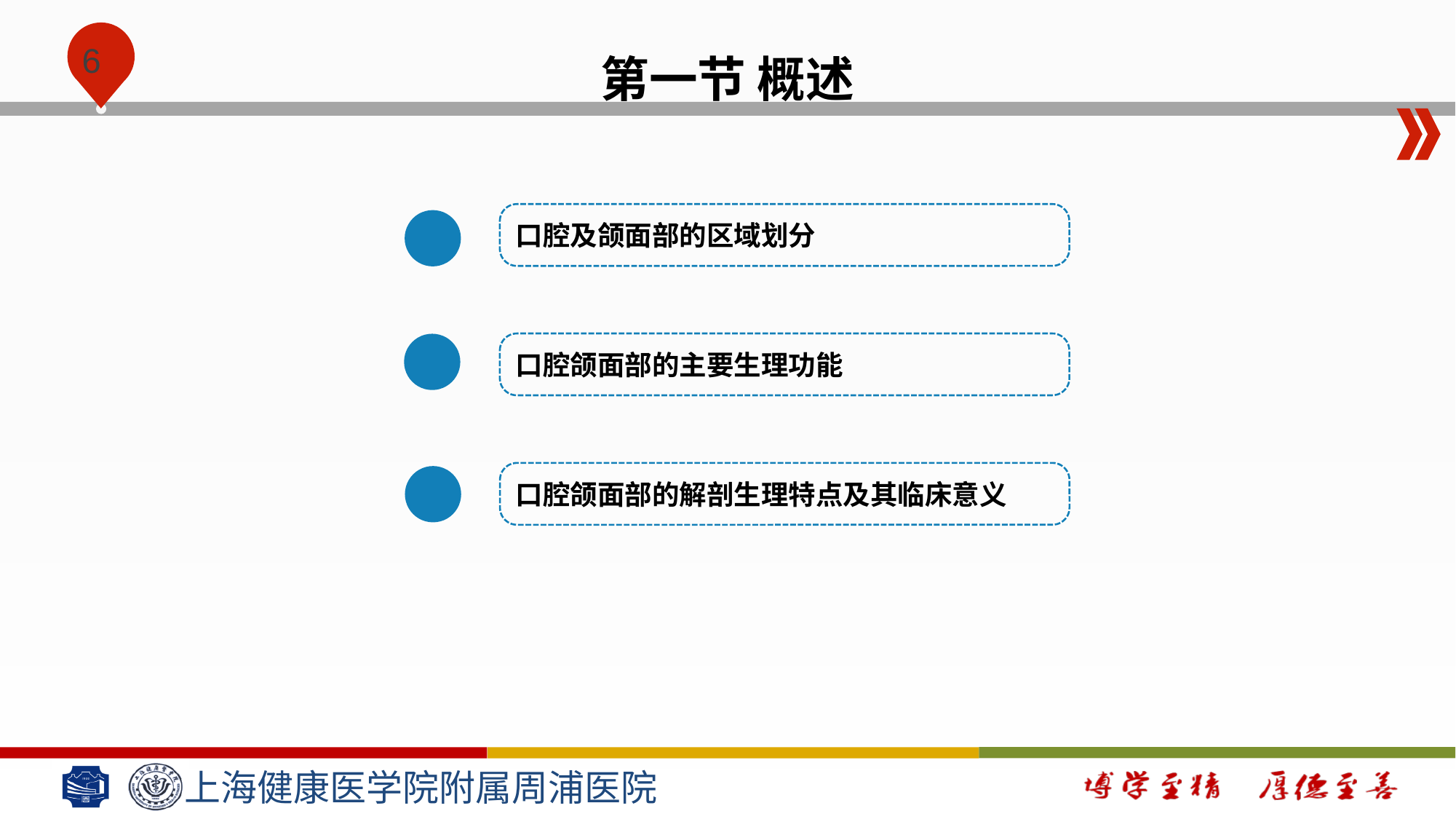

# 第一节 概述
口腔及颌面部的区域划分

口腔颌面部的主要生理功能

口腔颌面部的解剖生理特点及其临床意义